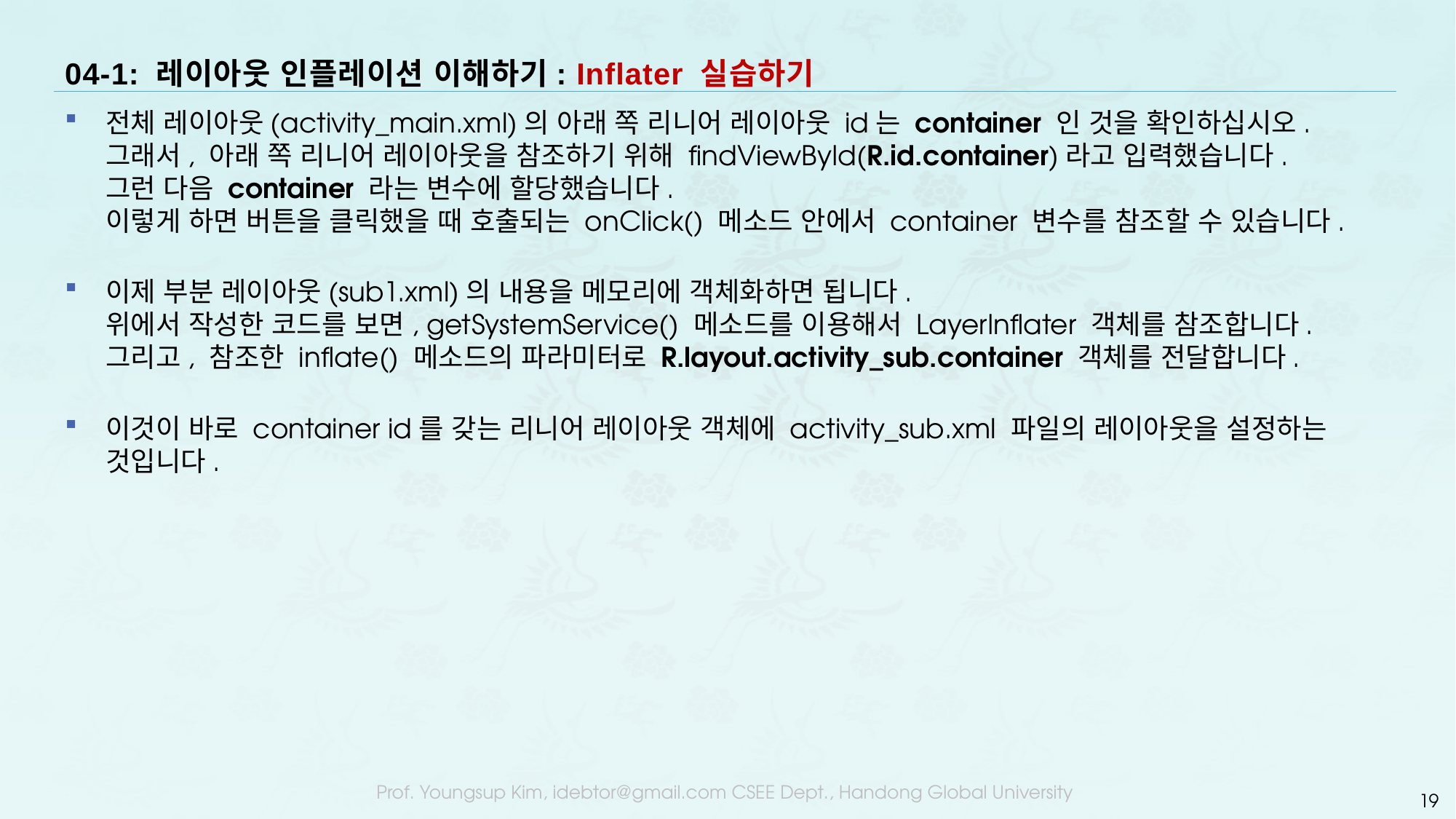

# 04-1: 레이아웃 인플레이션 이해하기: Inflater 실습하기
전체 레이아웃(activity_main.xml)의 아래 쪽 리니어 레이아웃 id는 container 인 것을 확인하십시오.
그래서, 아래 쪽 리니어 레이아웃을 참조하기 위해 findViewById(R.id.container)라고 입력했습니다.
그런 다음 container 라는 변수에 할당했습니다.
이렇게 하면 버튼을 클릭했을 때 호출되는 onClick() 메소드 안에서 container 변수를 참조할 수 있습니다.
이제 부분 레이아웃(sub1.xml)의 내용을 메모리에 객체화하면 됩니다.
위에서 작성한 코드를 보면, getSystemService() 메소드를 이용해서 LayerInflater 객체를 참조합니다.
그리고, 참조한 inflate() 메소드의 파라미터로 R.layout.activity_sub.container 객체를 전달합니다.
이것이 바로 container id를 갖는 리니어 레이아웃 객체에 activity_sub.xml 파일의 레이아웃을 설정하는 것입니다.

19